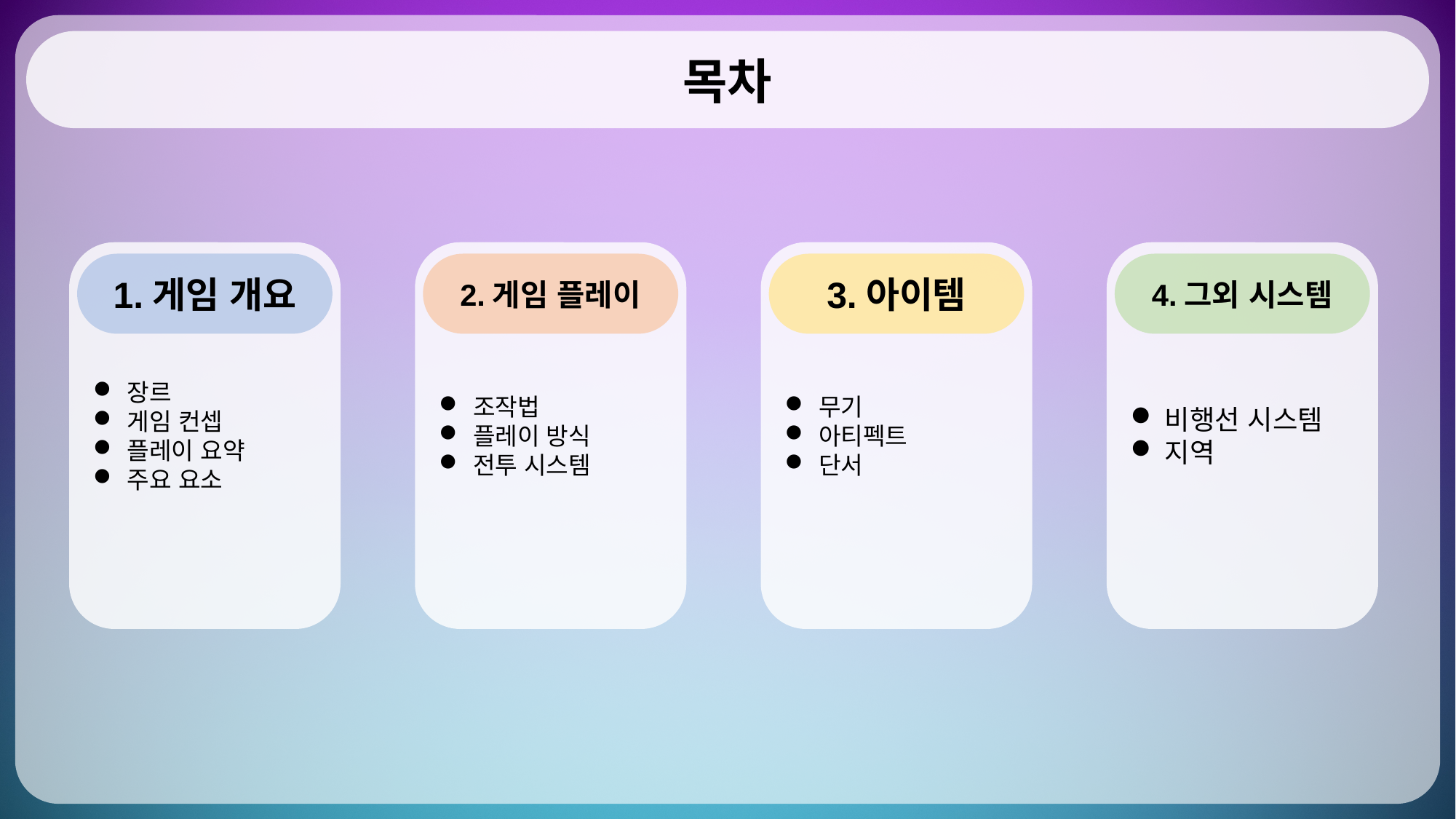

목차
장르
게임 컨셉
플레이 요약
주요 요소
1.게임 개요
조작법
플레이 방식
전투 시스템
2.게임 플레이
무기
아티펙트
단서
3.아이템
비행선 시스템
지역
4.그외 시스템